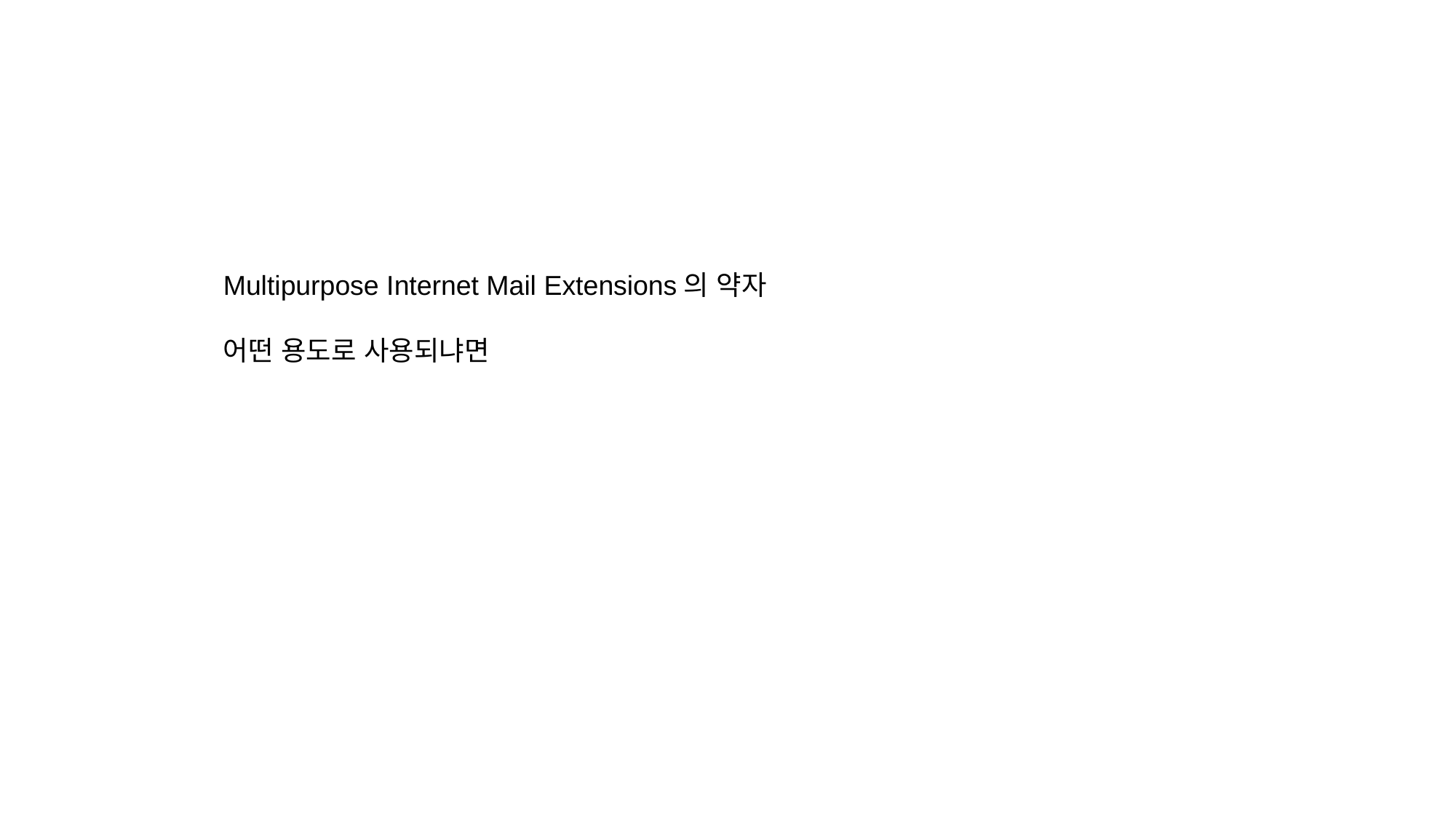

Multipurpose Internet Mail Extensions의 약자

어떤 용도로 사용되냐면